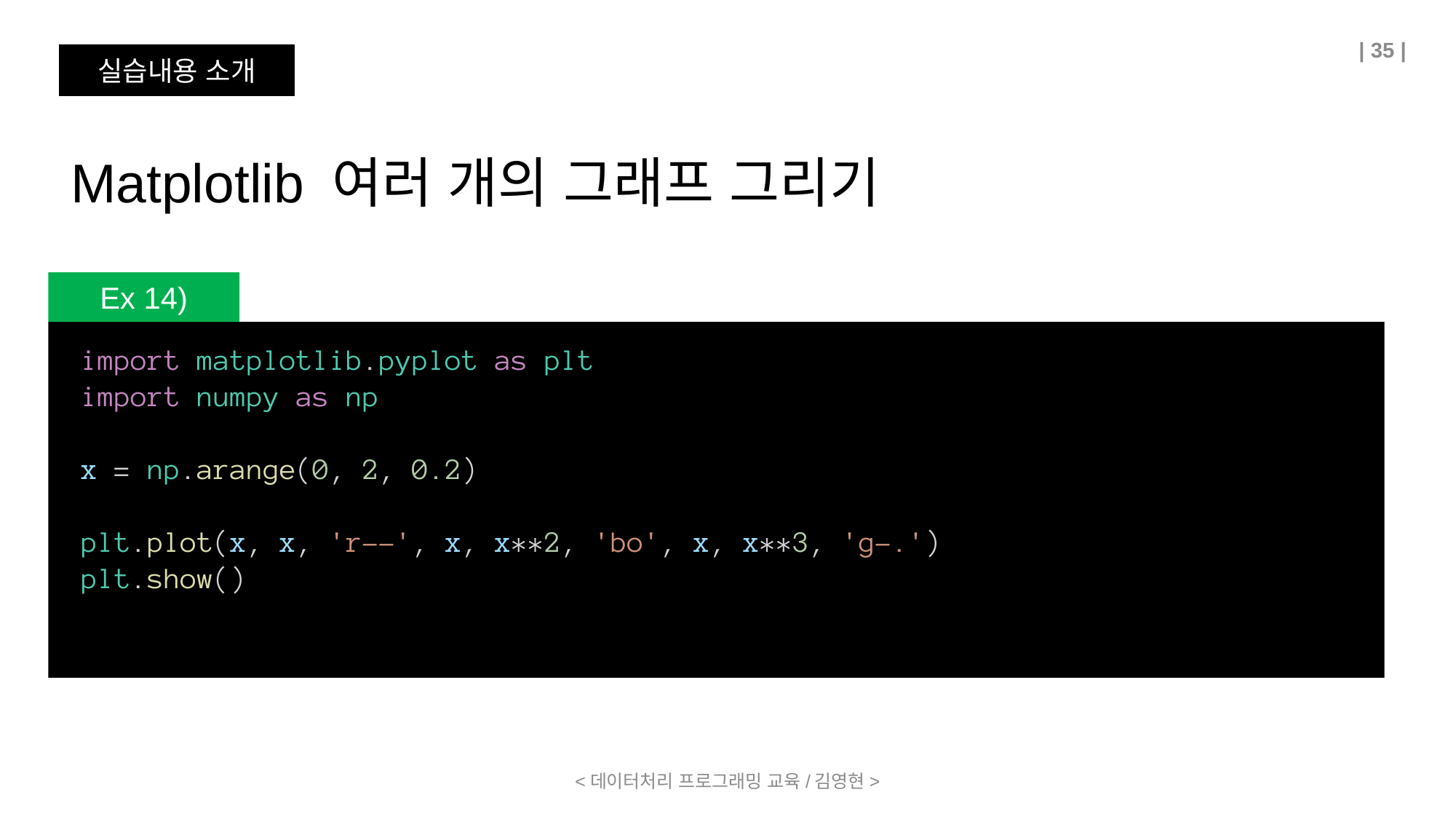

| 35 |
실습내용 소개
Matplotlib 여러 개의 그래프 그리기
Ex 14)

import matplotlib.pyplot as plt
import numpy as np
x = np.arange(0, 2, 0.2)
plt.plot(x, x, 'r--', x, x**2, 'bo', x, x**3, 'g-.')
plt.show()
<데이터처리 프로그래밍 교육/김영현>